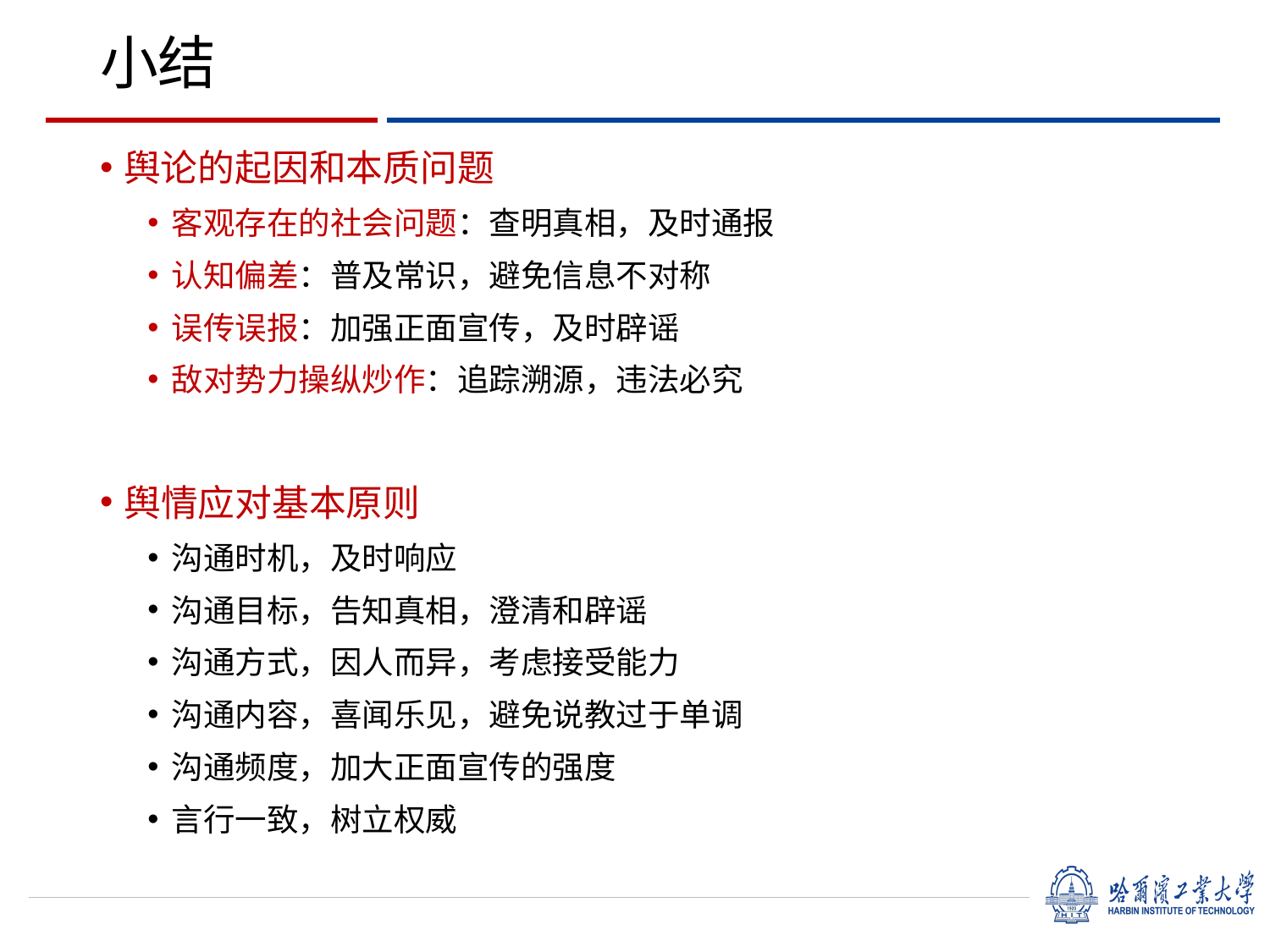

# 小结
舆论的起因和本质问题
客观存在的社会问题：查明真相，及时通报
认知偏差：普及常识，避免信息不对称
误传误报：加强正面宣传，及时辟谣
敌对势力操纵炒作：追踪溯源，违法必究

舆情应对基本原则
沟通时机，及时响应
沟通目标，告知真相，澄清和辟谣
沟通方式，因人而异，考虑接受能力
沟通内容，喜闻乐见，避免说教过于单调
沟通频度，加大正面宣传的强度
言行一致，树立权威